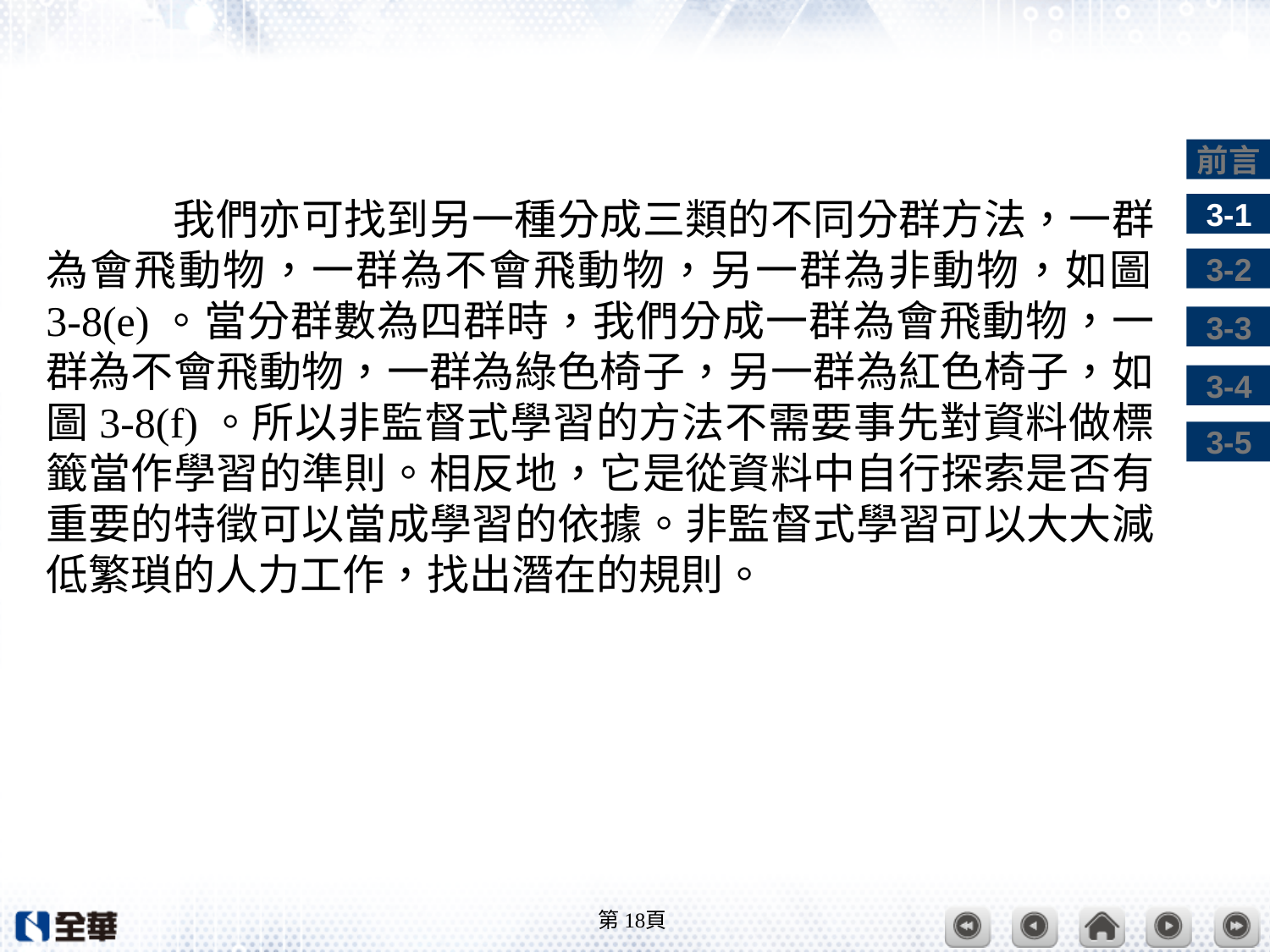

#
	我們亦可找到另一種分成三類的不同分群方法，一群為會飛動物，一群為不會飛動物，另一群為非動物，如圖
3-8(e)。當分群數為四群時，我們分成一群為會飛動物，一群為不會飛動物，一群為綠色椅子，另一群為紅色椅子，如圖3-8(f)。所以非監督式學習的方法不需要事先對資料做標籤當作學習的準則。相反地，它是從資料中自行探索是否有重要的特徵可以當成學習的依據。非監督式學習可以大大減低繁瑣的人力工作，找出潛在的規則。